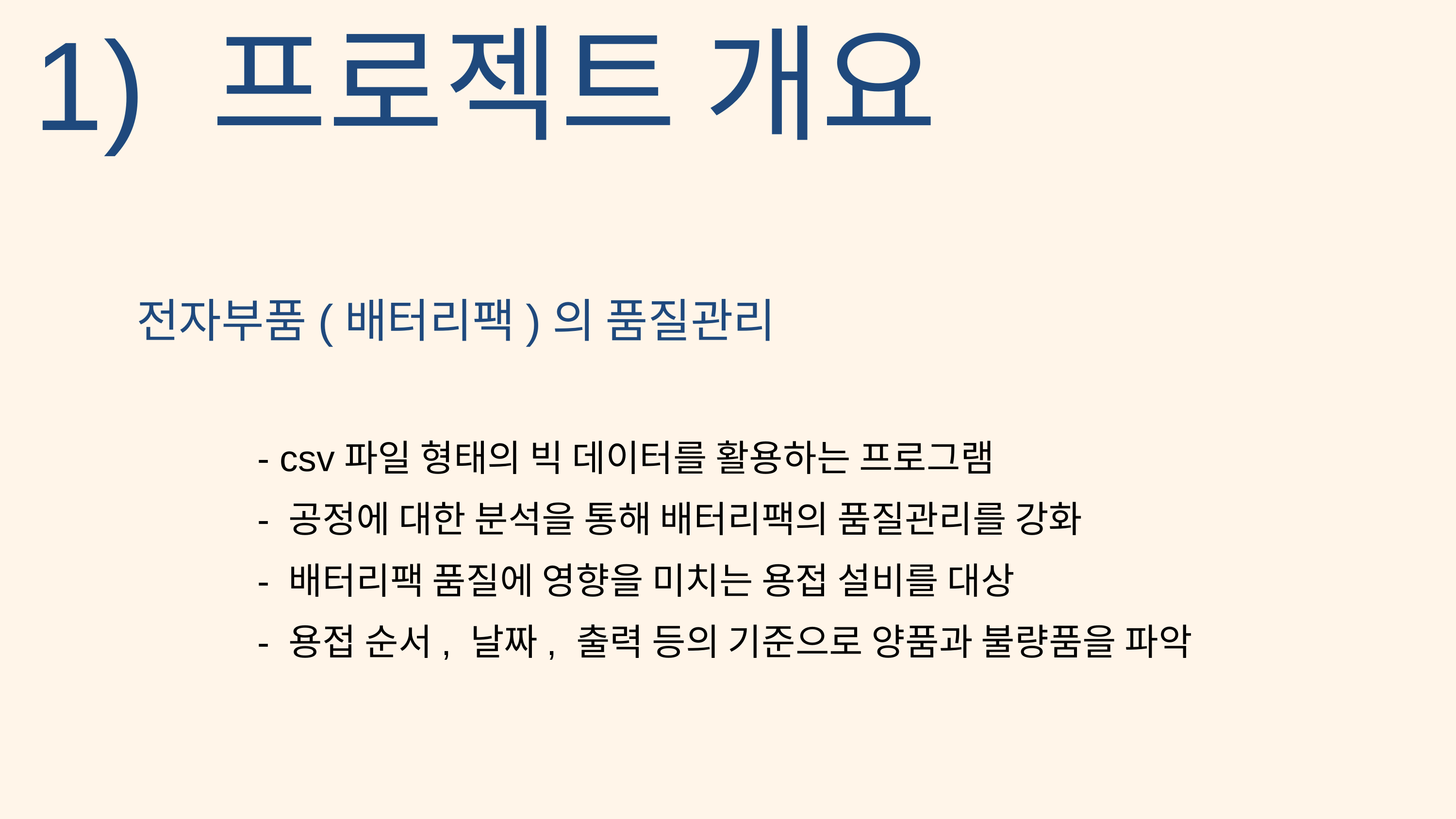

1) 프로젝트 개요
전자부품(배터리팩)의 품질관리
- csv파일 형태의 빅 데이터를 활용하는 프로그램
- 공정에 대한 분석을 통해 배터리팩의 품질관리를 강화
- 배터리팩 품질에 영향을 미치는 용접 설비를 대상
- 용접 순서, 날짜, 출력 등의 기준으로 양품과 불량품을 파악